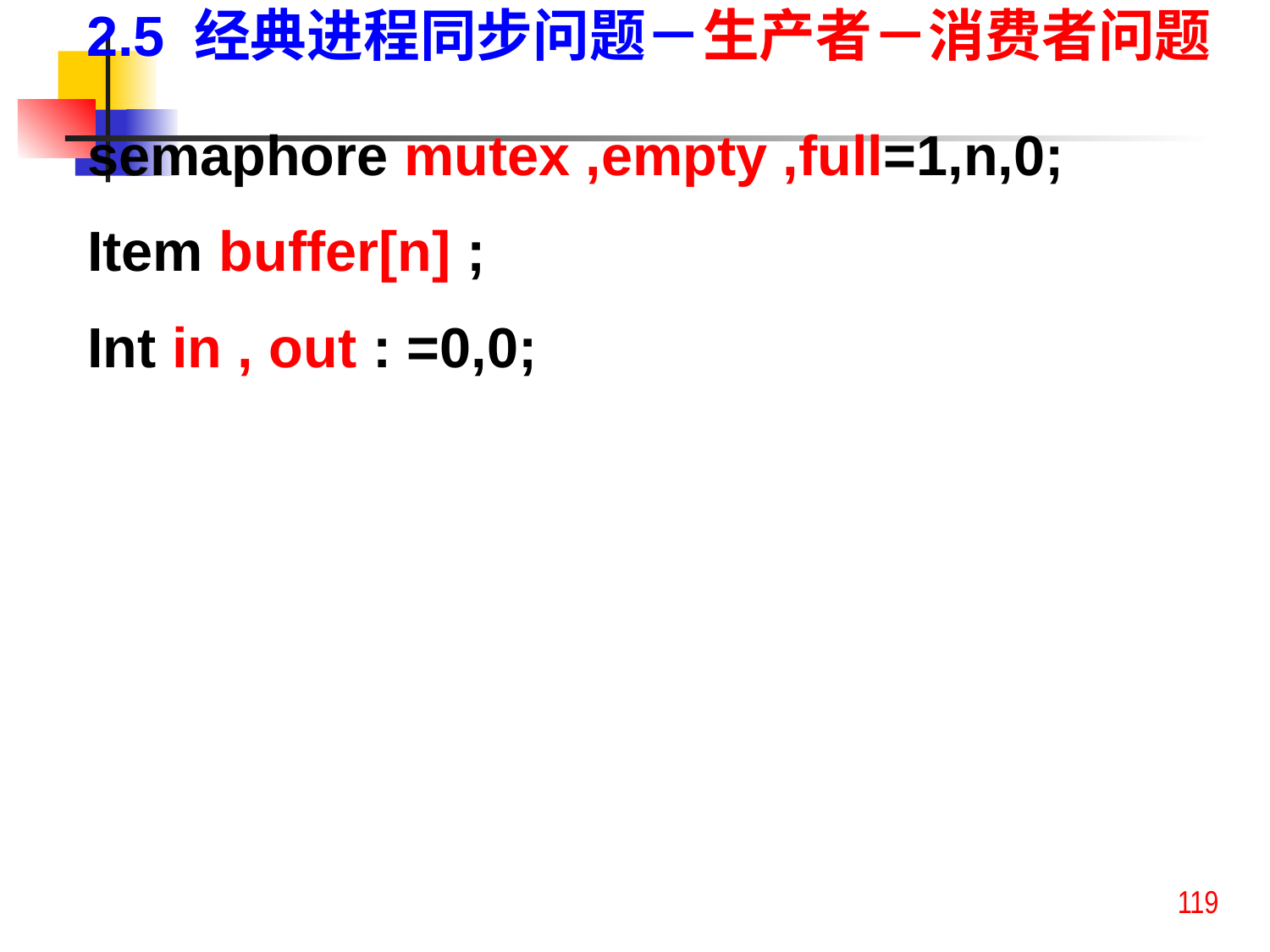

2.5 经典进程同步问题－生产者－消费者问题
semaphore mutex ,empty ,full=1,n,0;
Item buffer[n] ;
Int in , out : =0,0;

119